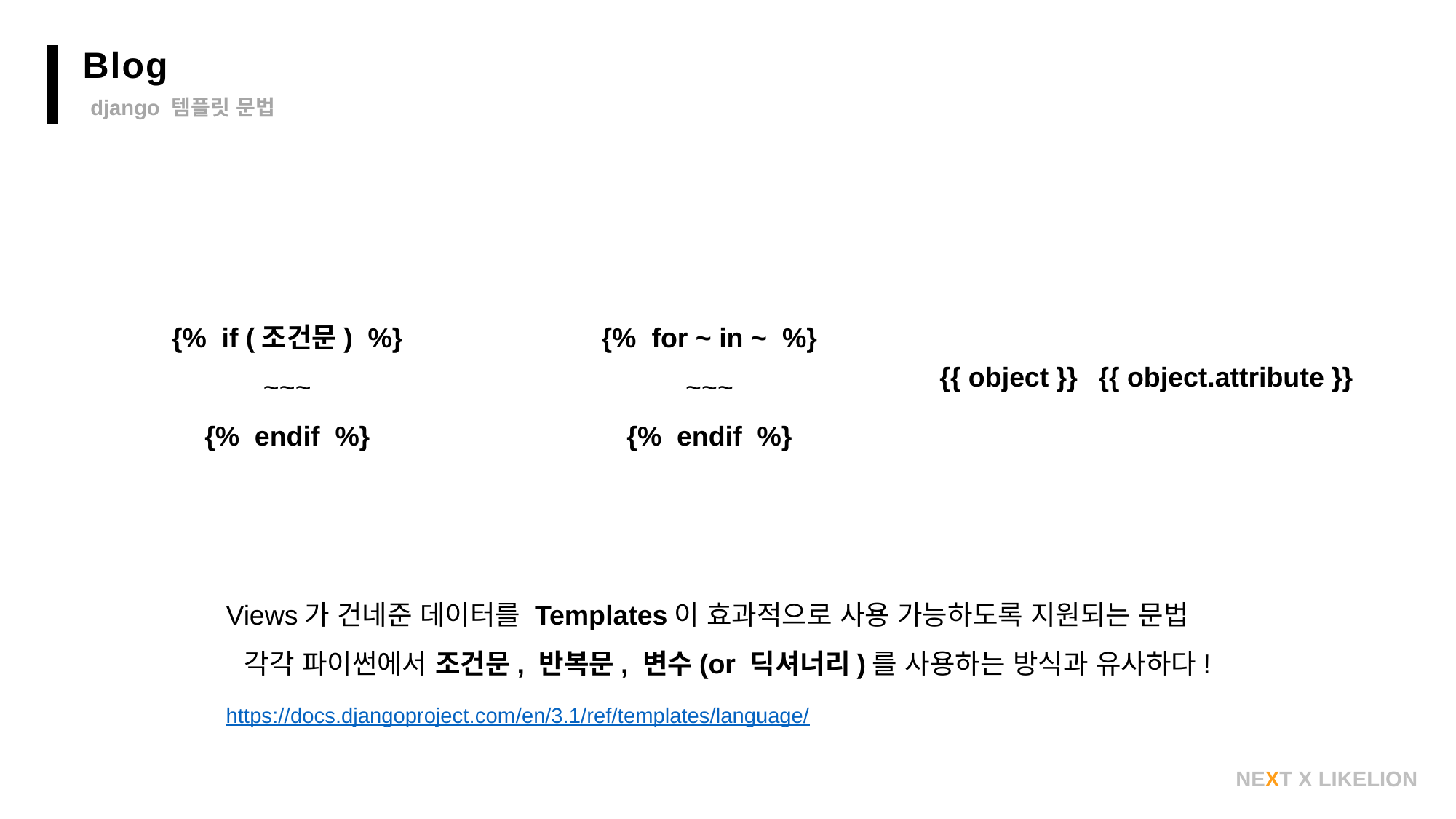

Blog

django 템플릿 문법
{%  if (조건문)  %}
~~~
{%  endif  %}
{%  for ~ in ~  %}
~~~
{%  endif  %}
{{ object }}
{{ object.attribute }}
Views가 건네준 데이터를 Templates이 효과적으로 사용 가능하도록 지원되는 문법
각각 파이썬에서 조건문, 반복문, 변수(or 딕셔너리)를 사용하는 방식과 유사하다!
https://docs.djangoproject.com/en/3.1/ref/templates/language/
NEXT X LIKELION